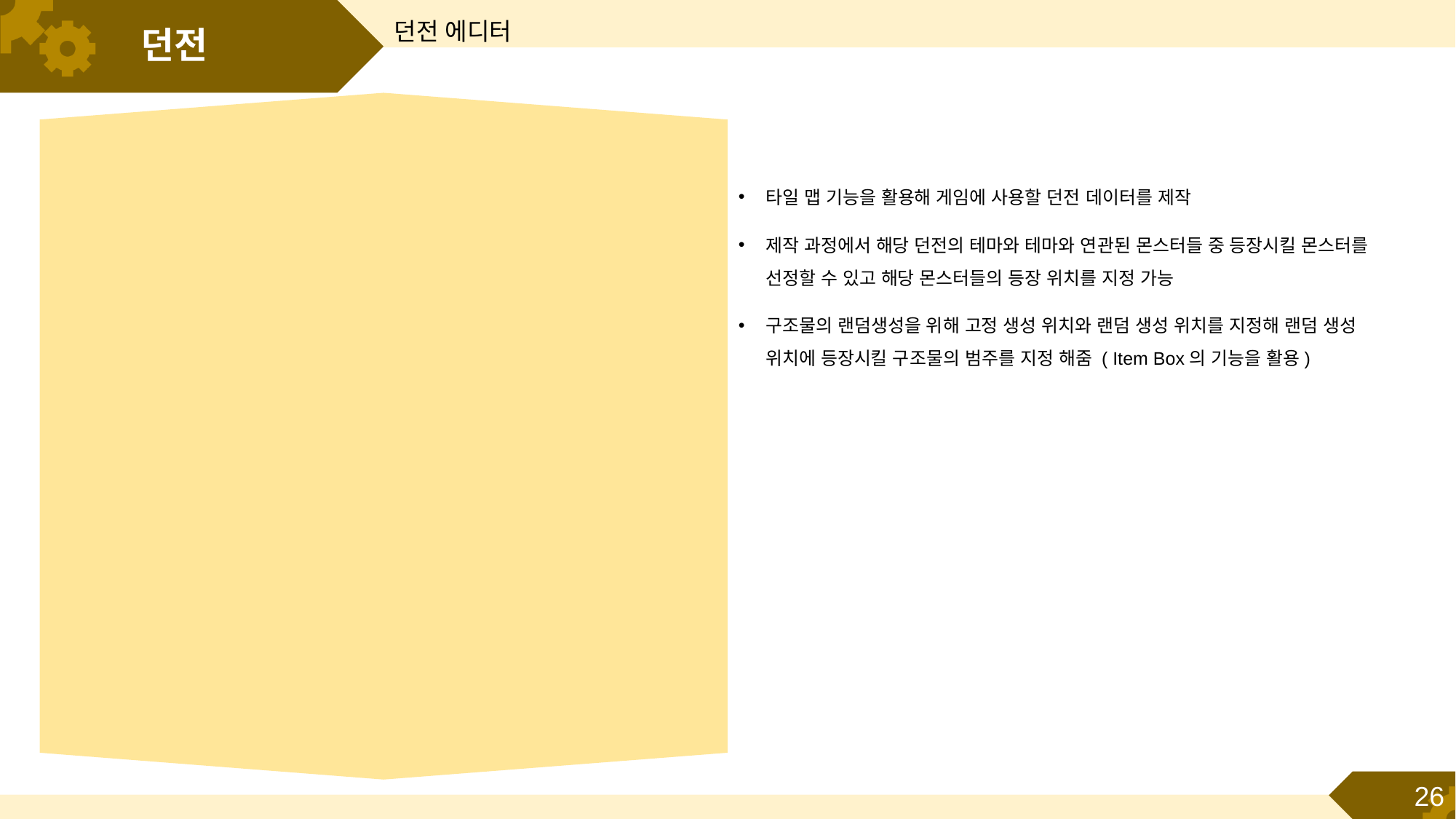

던전 에디터
# 던전

타일 맵 기능을 활용해 게임에 사용할 던전 데이터를 제작
제작 과정에서 해당 던전의 테마와 테마와 연관된 몬스터들 중 등장시킬 몬스터를 선정할 수 있고 해당 몬스터들의 등장 위치를 지정 가능
구조물의 랜덤생성을 위해 고정 생성 위치와 랜덤 생성 위치를 지정해 랜덤 생성 위치에 등장시킬 구조물의 범주를 지정 해줌 ( Item Box의 기능을 활용)

26